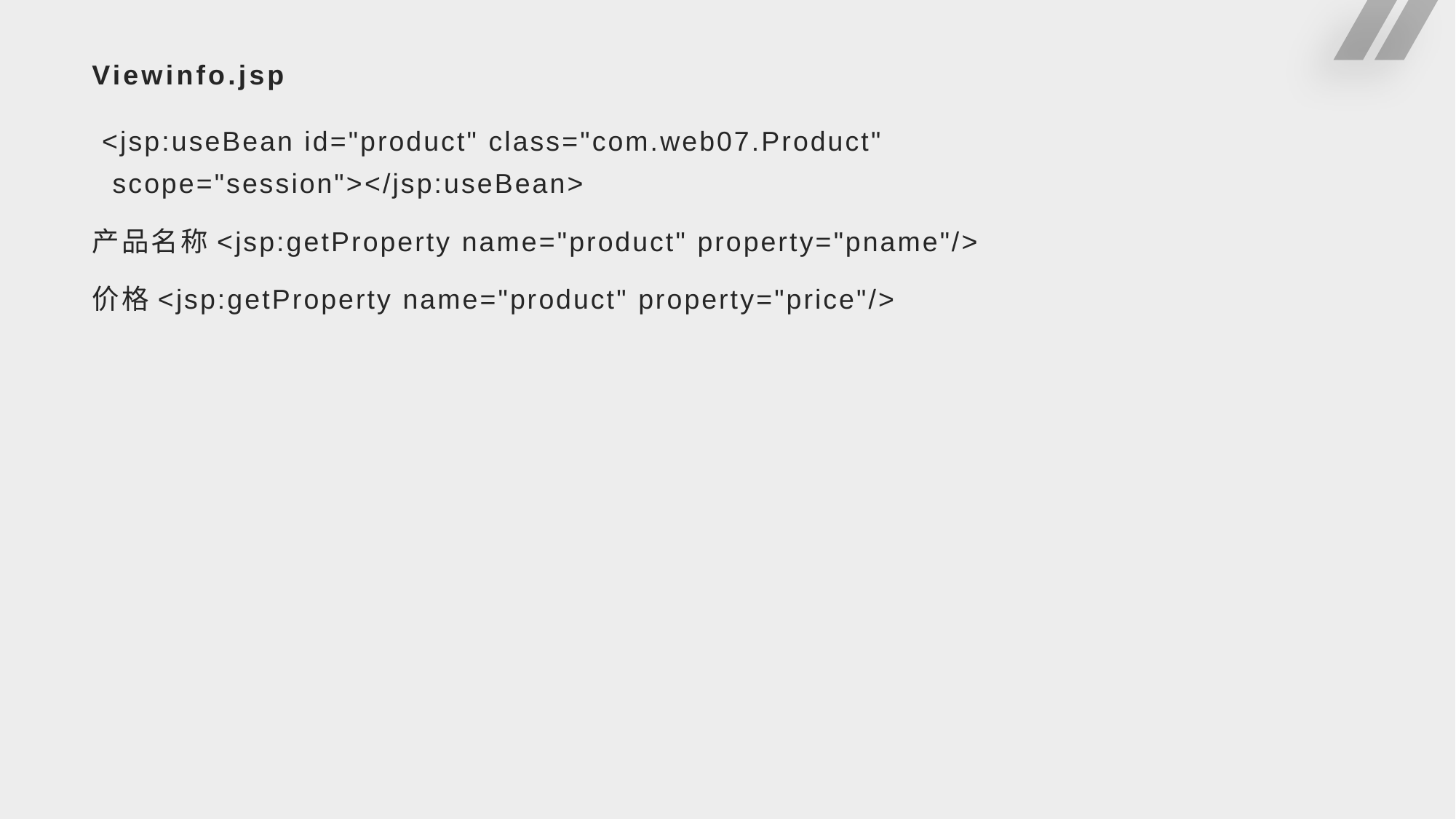

# Viewinfo.jsp
 <jsp:useBean id="product" class="com.web07.Product" scope="session"></jsp:useBean>
产品名称<jsp:getProperty name="product" property="pname"/>
价格<jsp:getProperty name="product" property="price"/>